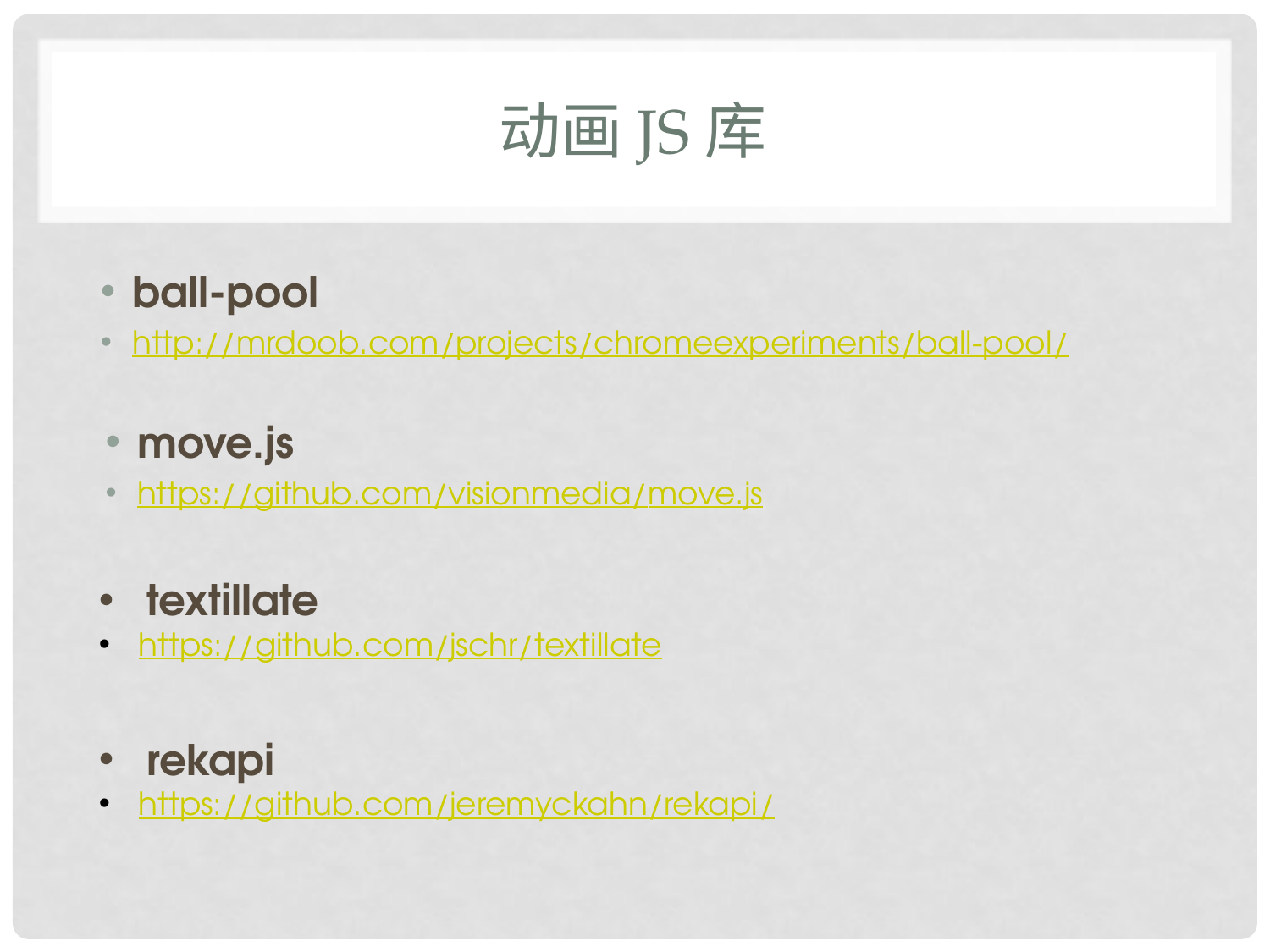

# 动画JS库
ball-pool
http://mrdoob.com/projects/chromeexperiments/ball-pool/

move.js
https://github.com/visionmedia/move.js

textillate
https://github.com/jschr/textillate

rekapi
https://github.com/jeremyckahn/rekapi/